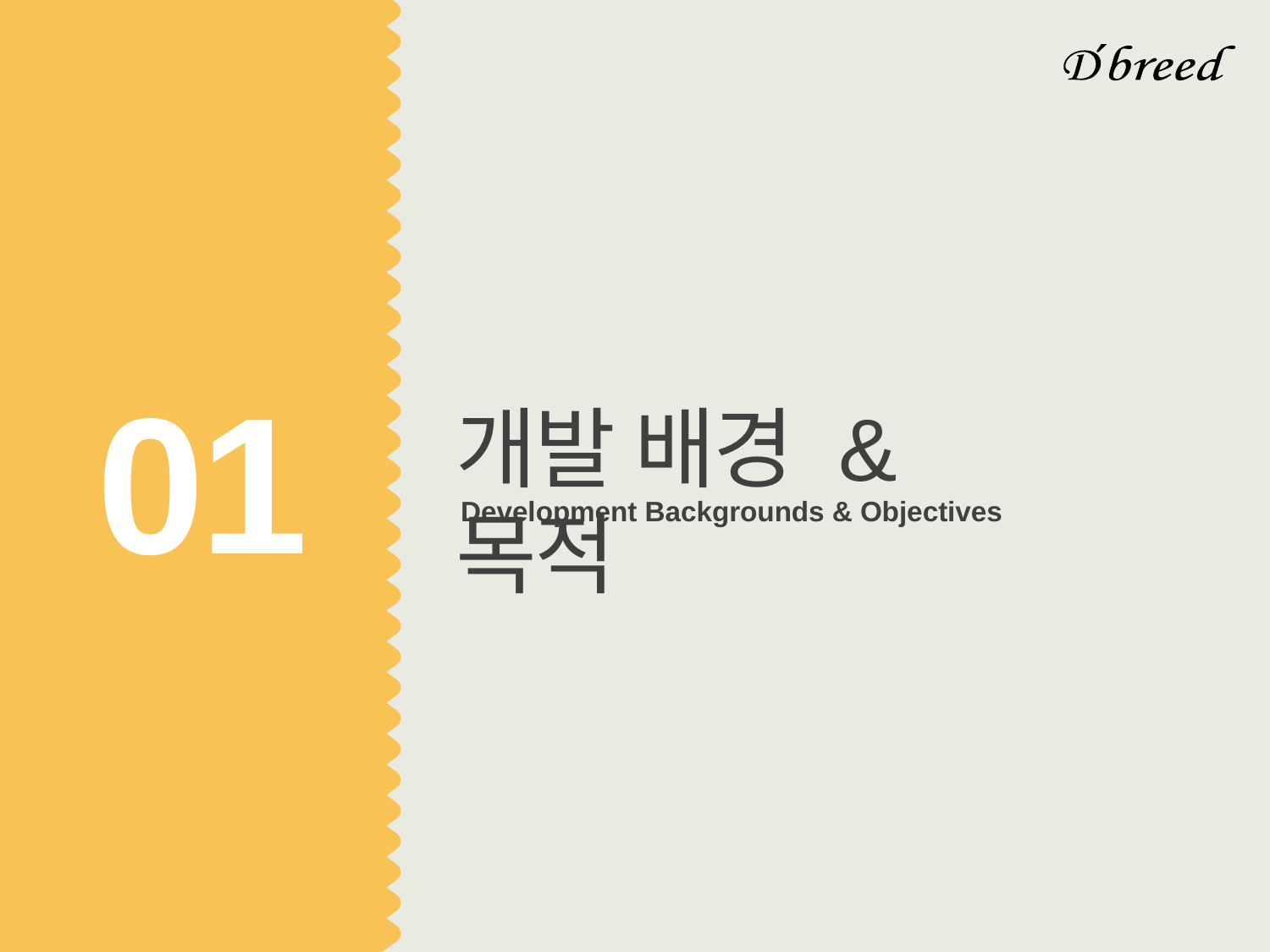

01
개발 배경 & 목적
Development Backgrounds & Objectives